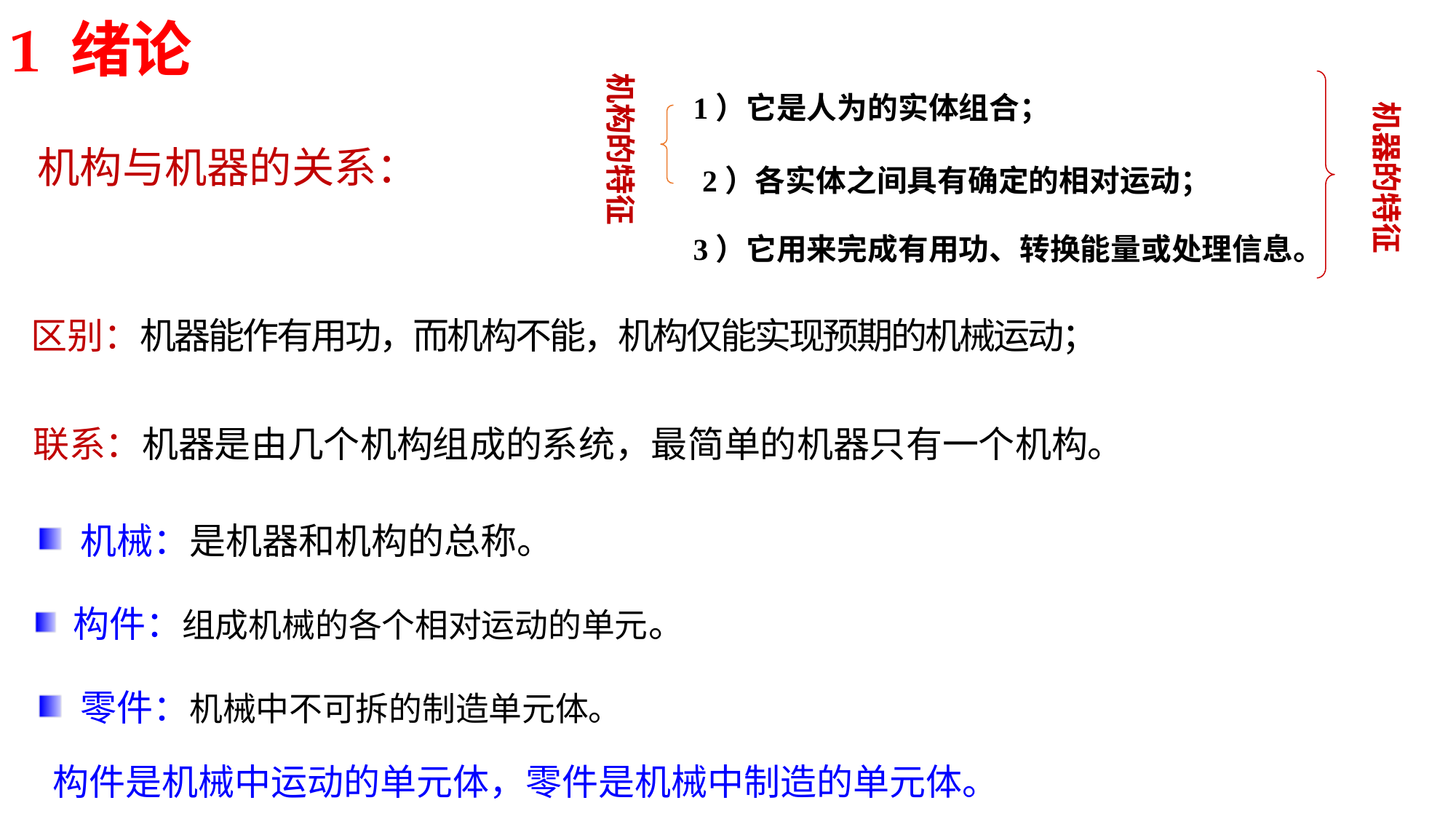

1 绪论
机构的特征

1）它是人为的实体组合；
机器的特征

机构与机器的关系：
2）各实体之间具有确定的相对运动；
3）它用来完成有用功、转换能量或处理信息。
区别：机器能作有用功，而机构不能，机构仅能实现预期的机械运动；
联系：机器是由几个机构组成的系统，最简单的机器只有一个机构。
 机械：是机器和机构的总称。
 构件：组成机械的各个相对运动的单元。
 零件：机械中不可拆的制造单元体。
构件是机械中运动的单元体，零件是机械中制造的单元体。